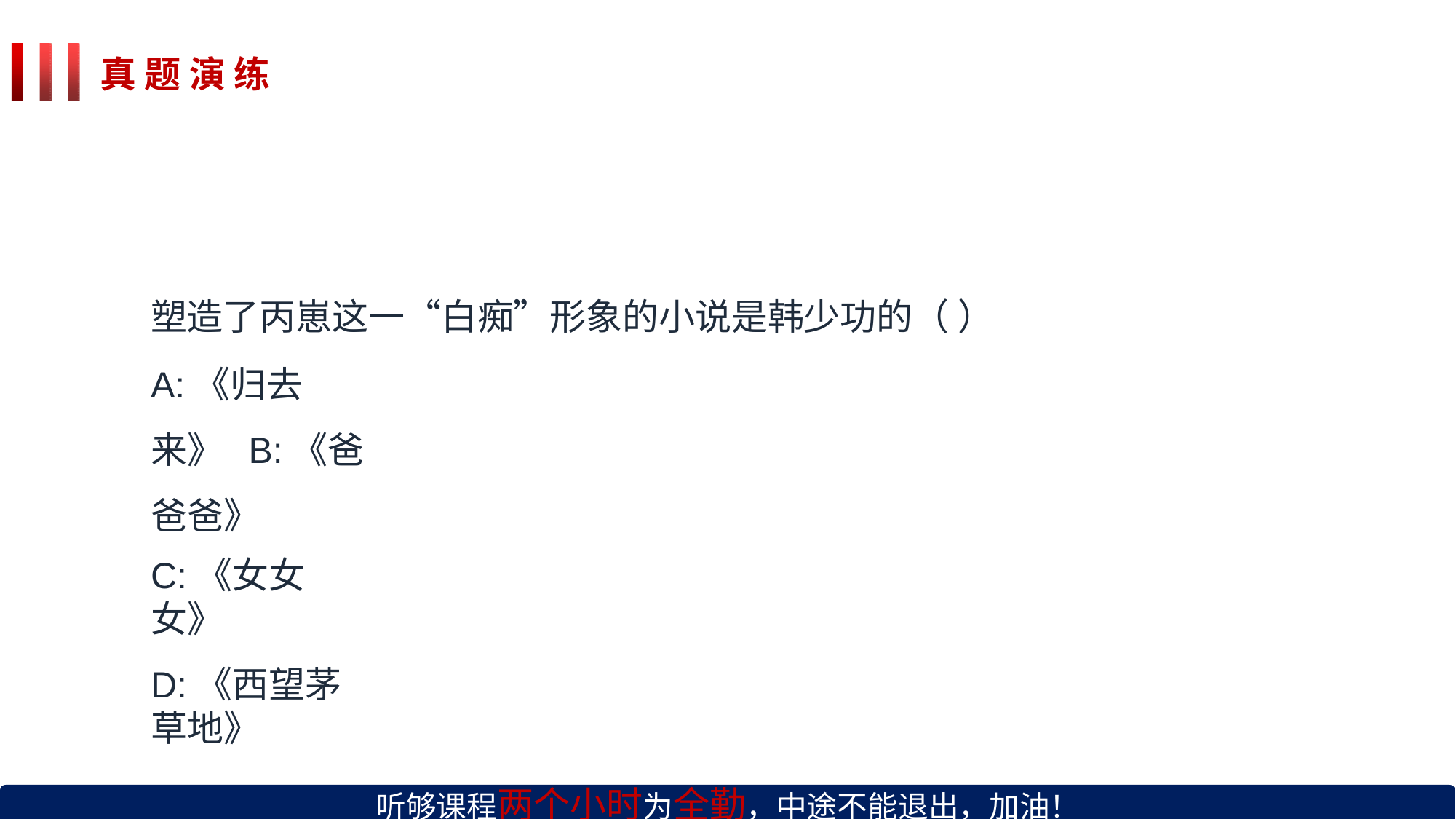

# 真 题 演 练
塑造了丙崽这一“白痴”形象的小说是韩少功的（ ）
A:《归去来》  B:《爸爸爸》
C:《女女女》
D:《西望茅草地》
100

听够课程两个小时为全勤，中途不能退出，加油！